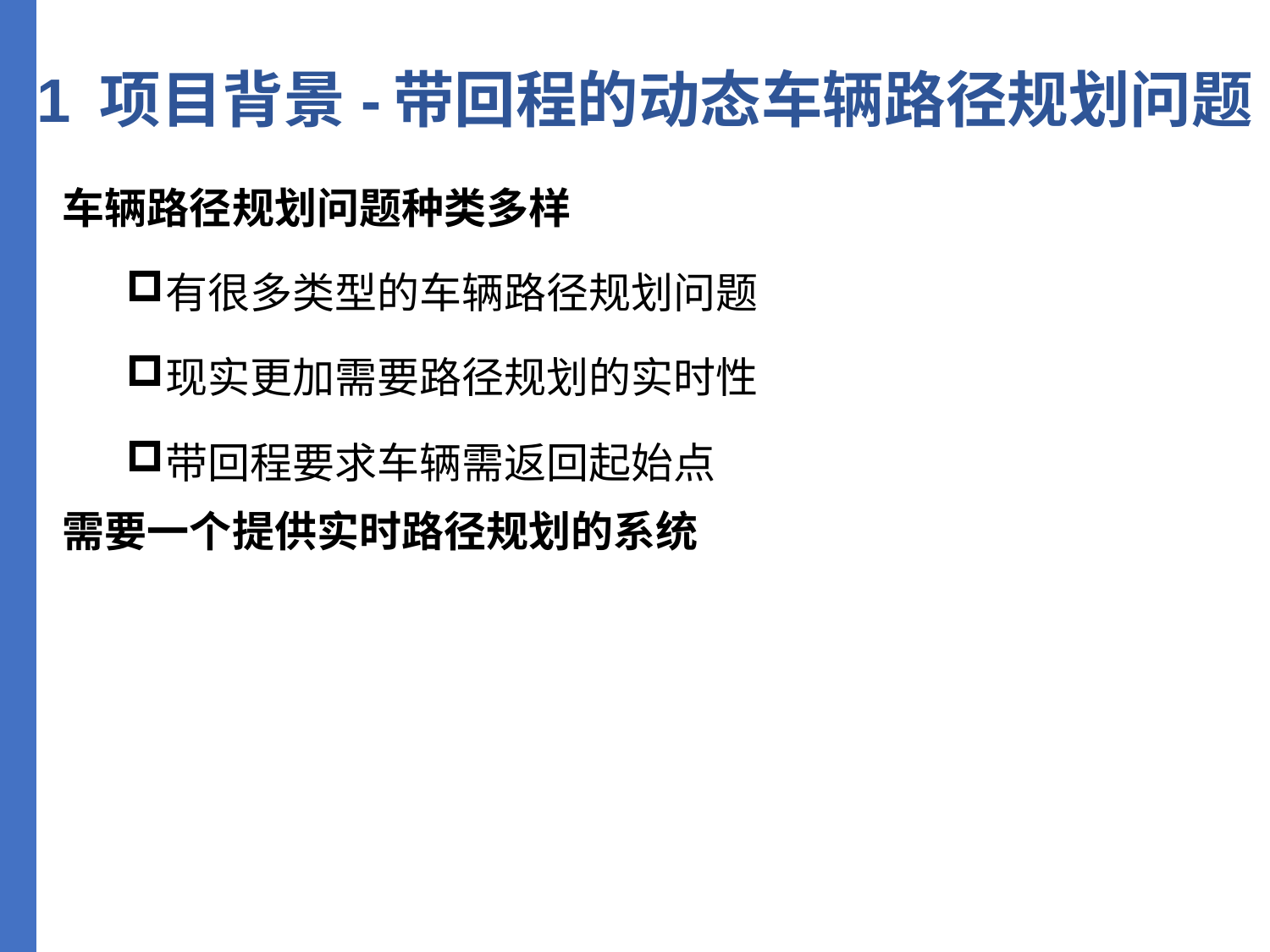

1 项目背景-带回程的动态车辆路径规划问题
车辆路径规划问题种类多样
有很多类型的车辆路径规划问题
现实更加需要路径规划的实时性
带回程要求车辆需返回起始点
需要一个提供实时路径规划的系统
4